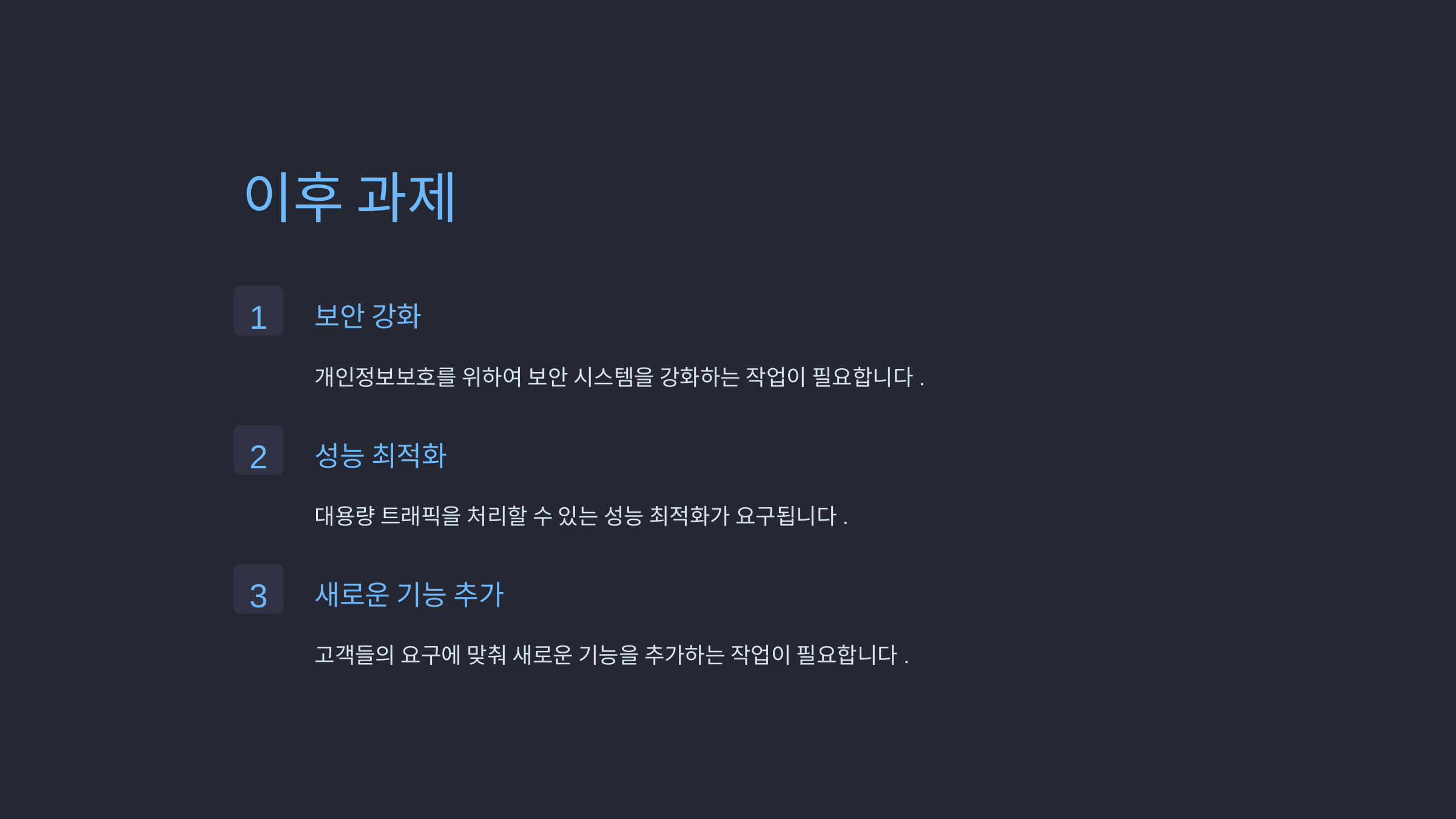

이후 과제

1
보안 강화
개인정보보호를 위하여 보안 시스템을 강화하는 작업이 필요합니다.

2
성능 최적화
대용량 트래픽을 처리할 수 있는 성능 최적화가 요구됩니다.

3
새로운 기능 추가
고객들의 요구에 맞춰 새로운 기능을 추가하는 작업이 필요합니다.